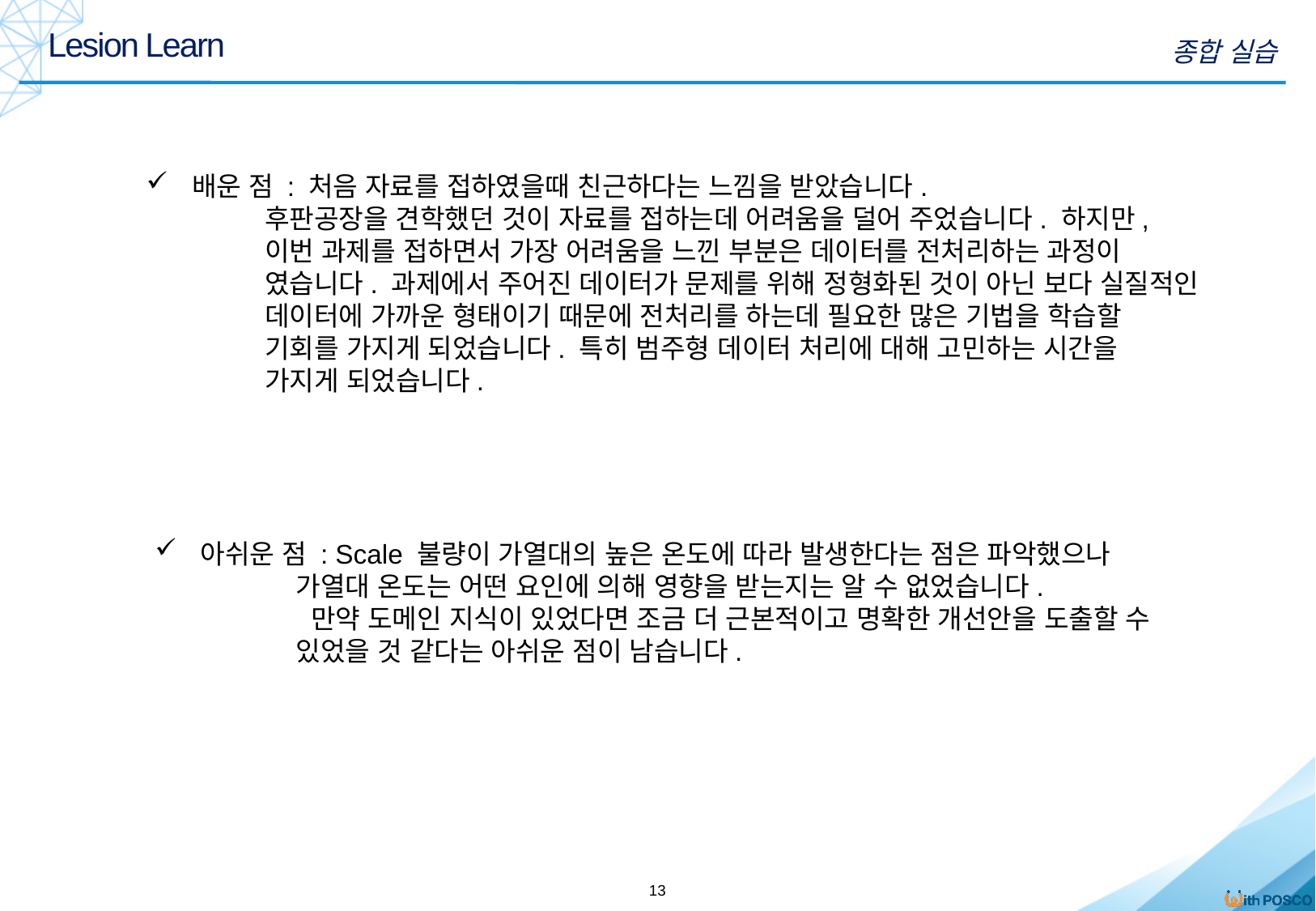

Lesion Learn
종합 실습
배운 점 : 처음 자료를 접하였을때 친근하다는 느낌을 받았습니다.
               후판공장을 견학했던 것이 자료를 접하는데 어려움을 덜어 주었습니다. 하지만,
               이번 과제를 접하면서 가장 어려움을 느낀 부분은 데이터를 전처리하는 과정이
               였습니다. 과제에서 주어진 데이터가 문제를 위해 정형화된 것이 아닌 보다 실질적인
               데이터에 가까운 형태이기 때문에 전처리를 하는데 필요한 많은 기법을 학습할
               기회를 가지게 되었습니다. 특히 범주형 데이터 처리에 대해 고민하는 시간을
               가지게 되었습니다.

아쉬운 점 : Scale 불량이 가열대의 높은 온도에 따라 발생한다는 점은 파악했으나
                  가열대 온도는 어떤 요인에 의해 영향을 받는지는 알 수 없었습니다.
                    만약 도메인 지식이 있었다면 조금 더 근본적이고 명확한 개선안을 도출할 수
                  있었을 것 같다는 아쉬운 점이 남습니다.